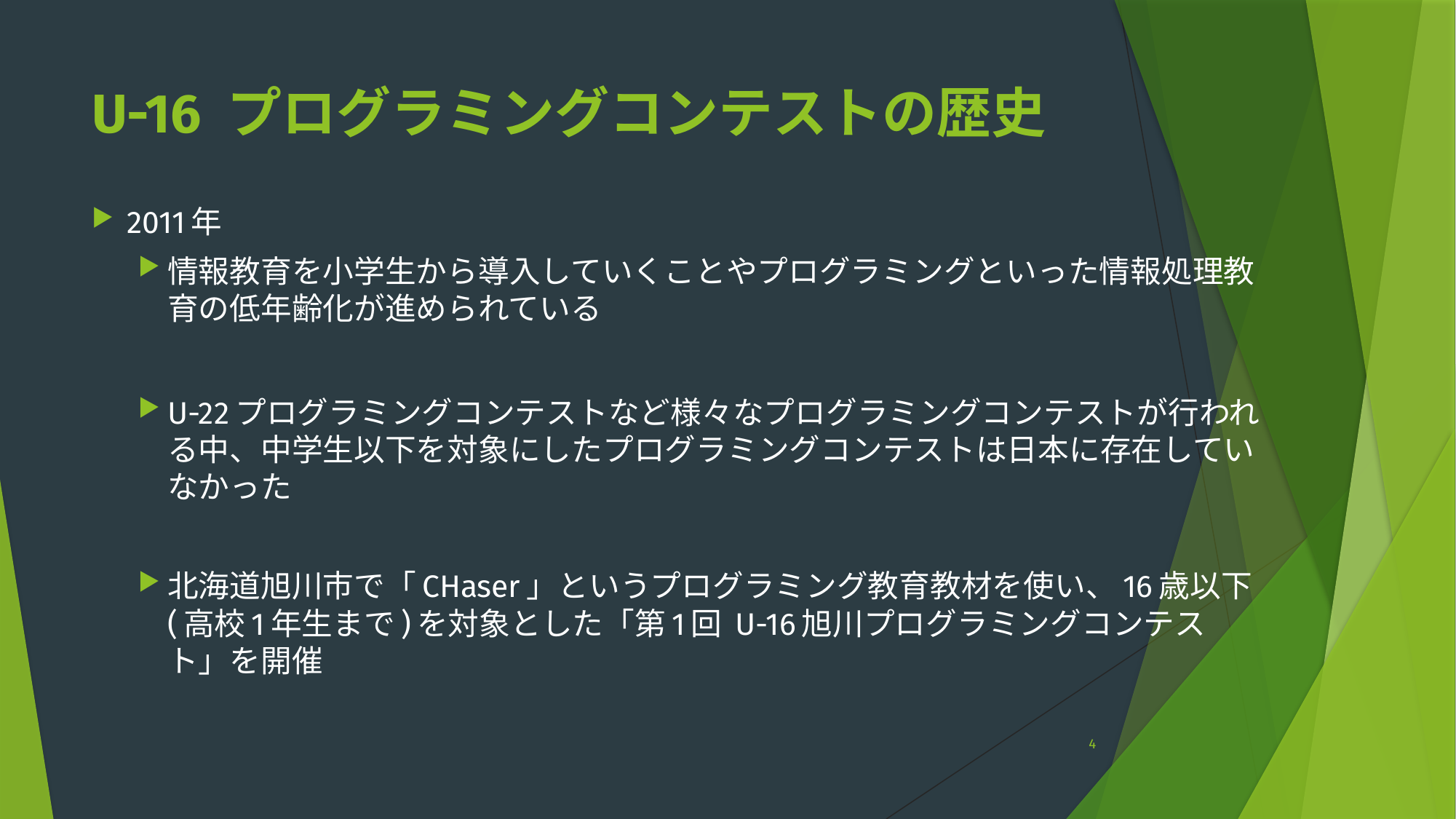

# U-16 プログラミングコンテストの歴史
2011年
情報教育を小学生から導入していくことやプログラミングといった情報処理教育の低年齢化が進められている

U-22プログラミングコンテストなど様々なプログラミングコンテストが行われる中、中学生以下を対象にしたプログラミングコンテストは日本に存在していなかった

北海道旭川市で「CHaser」というプログラミング教育教材を使い、16歳以下(高校1年生まで)を対象とした「第1回 U-16旭川プログラミングコンテスト」を開催

4